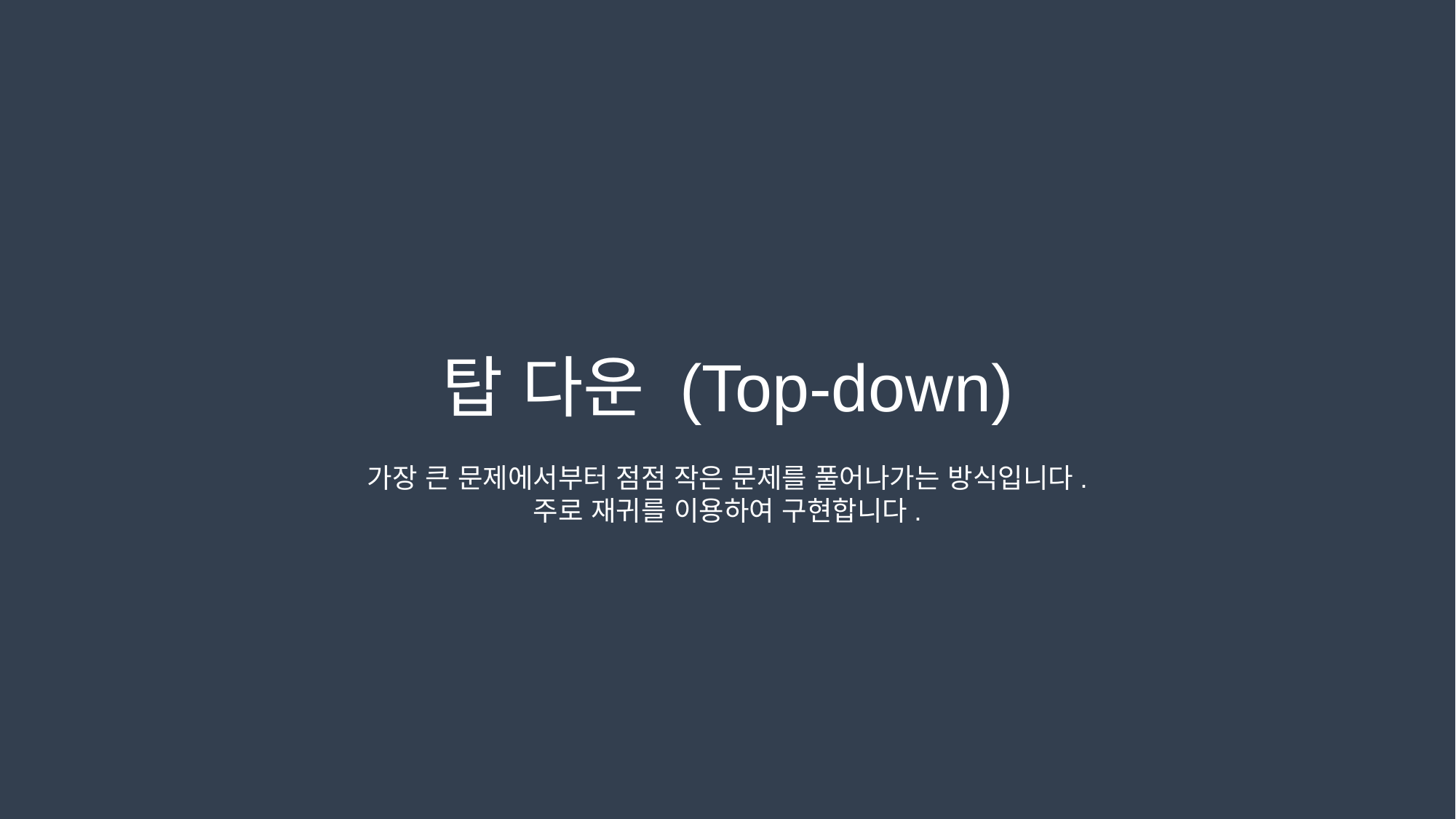

탑 다운 (Top-down)
가장 큰 문제에서부터 점점 작은 문제를 풀어나가는 방식입니다.
주로 재귀를 이용하여 구현합니다.